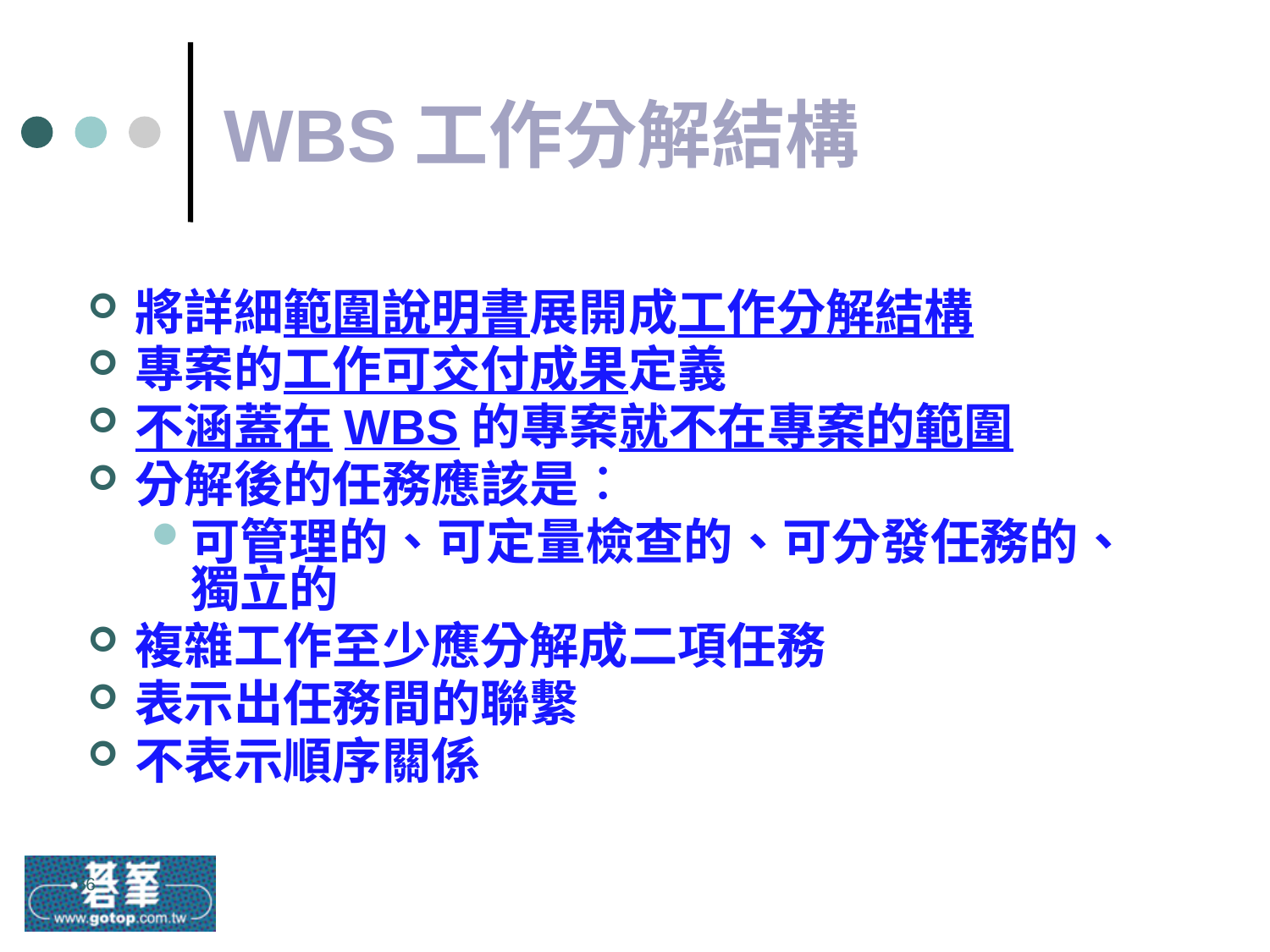

# WBS工作分解結構
將詳細範圍說明書展開成工作分解結構
專案的工作可交付成果定義
不涵蓋在WBS的專案就不在專案的範圍
分解後的任務應該是︰
可管理的、可定量檢查的、可分發任務的、獨立的
複雜工作至少應分解成二項任務
表示出任務間的聯繫
不表示順序關係

56